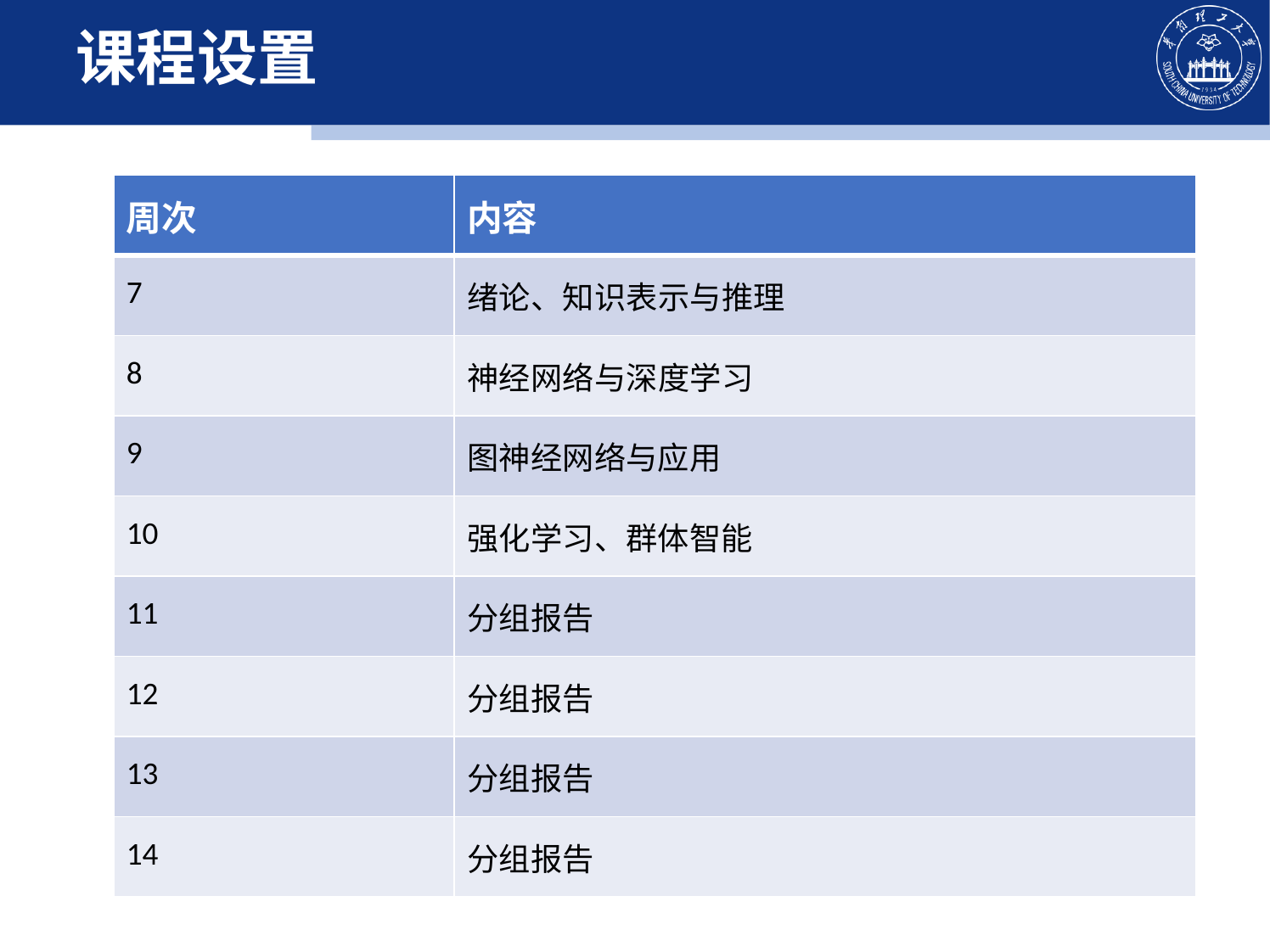

# 课程设置
| 周次 | 内容 |
| --- | --- |
| 7 | 绪论、知识表示与推理 |
| 8 | 神经网络与深度学习 |
| 9 | 图神经网络与应用 |
| 10 | 强化学习、群体智能 |
| 11 | 分组报告 |
| 12 | 分组报告 |
| 13 | 分组报告 |
| 14 | 分组报告 |